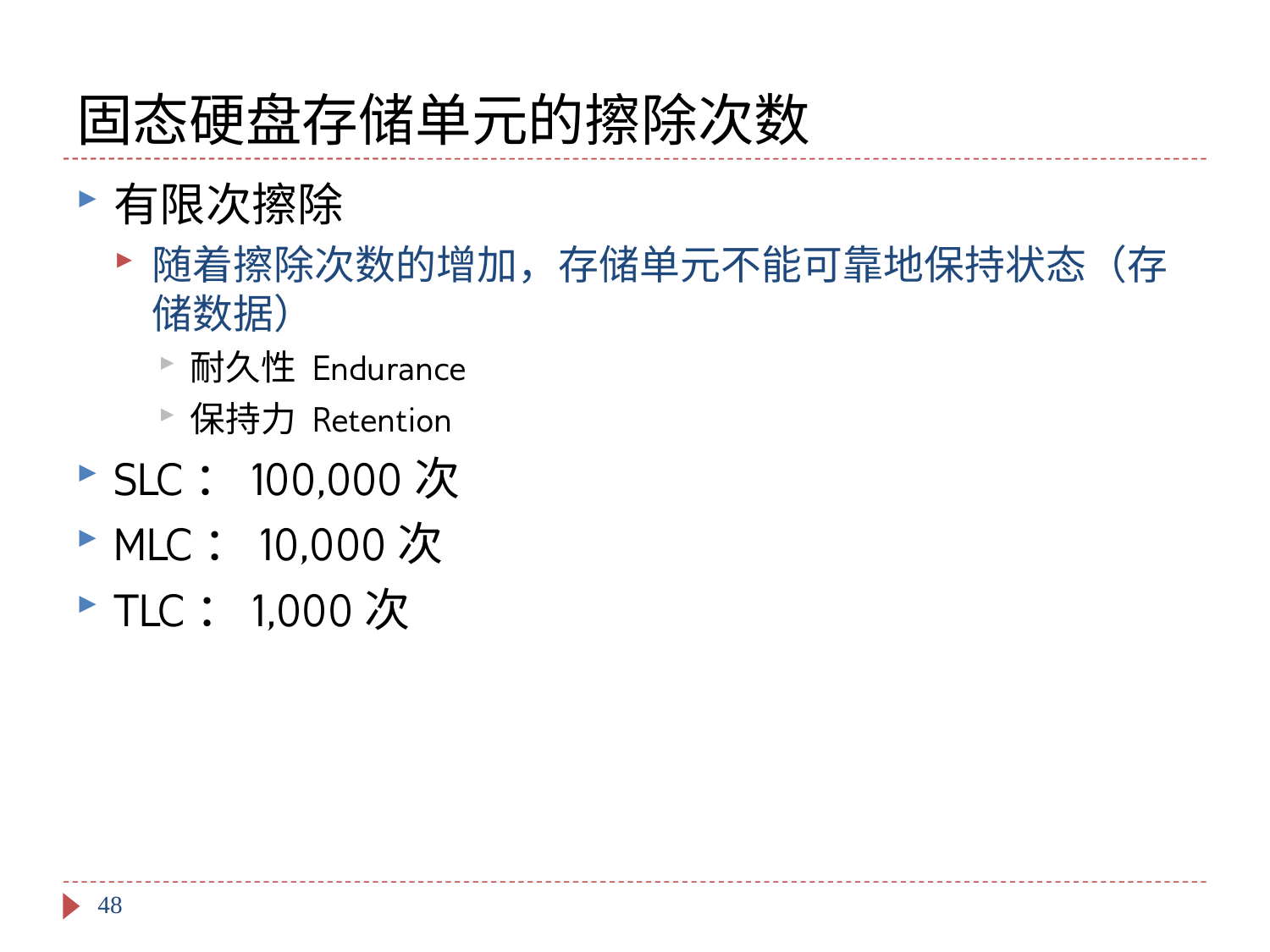

# 固态硬盘存储单元的擦除次数
有限次擦除
随着擦除次数的增加，存储单元不能可靠地保持状态（存储数据）
耐久性 Endurance
保持力 Retention
SLC：100,000次
MLC：10,000次
TLC：1,000次

48